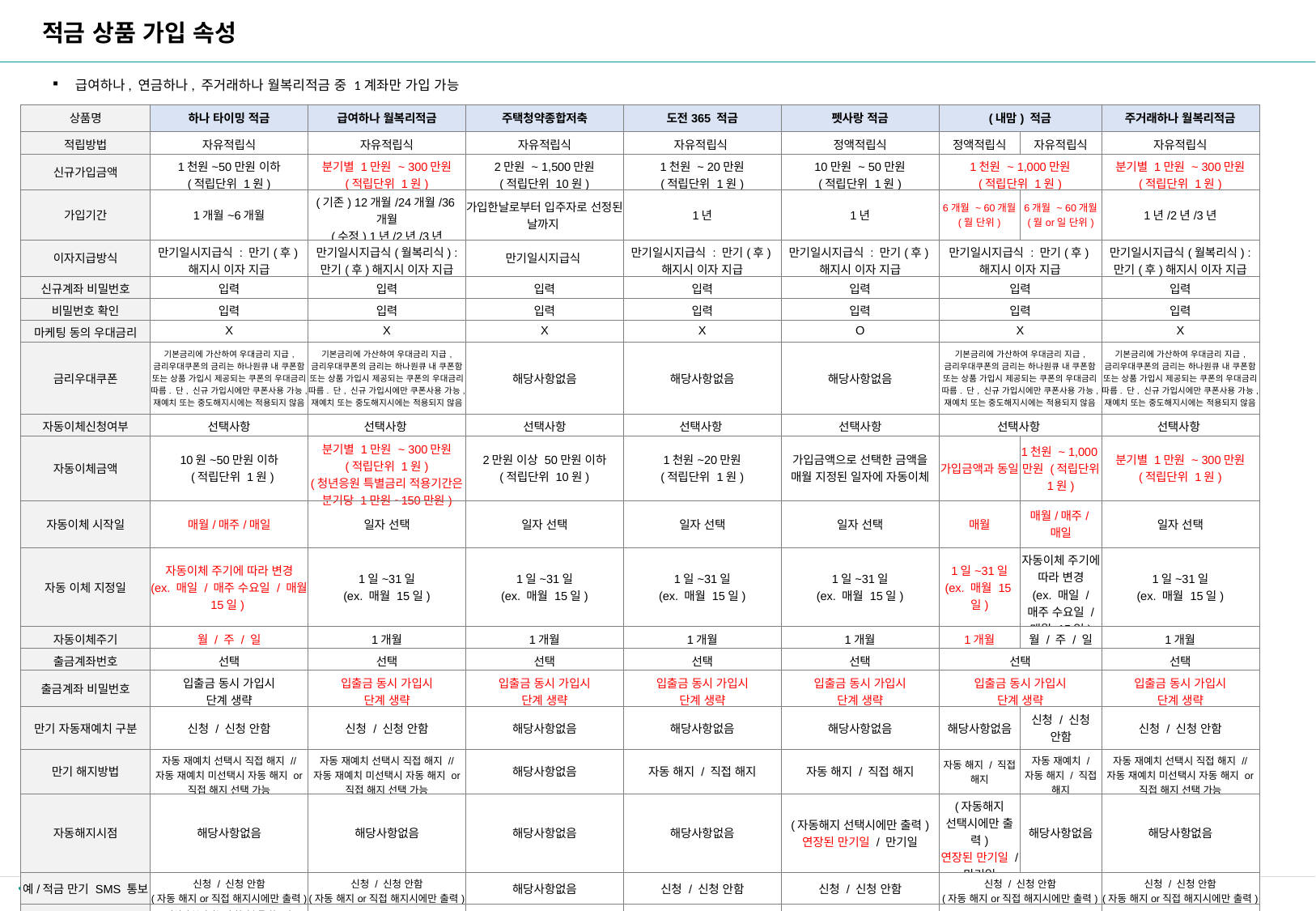

적금 상품 가입 속성
[수정요약] 2023.07.07
[신규가입금액][자동이체금액][자동이체 지정일]
[자동이체주기][출금계좌 비밀번호] 수정한 부분 빨간색으로 표시
[이자지급방식]
- 전체 상품 내용 업데이트
급여하나, 연금하나, 주거래하나 월복리적금 중 1계좌만 가입 가능
| 상품명 | 하나 타이밍 적금 | 급여하나 월복리적금 | 주택청약종합저축 | 도전365 적금 | 펫사랑 적금 | (내맘) 적금 |  | 주거래하나 월복리적금 |
| --- | --- | --- | --- | --- | --- | --- | --- | --- |
| 적립방법 | 자유적립식 | 자유적립식 | 자유적립식 | 자유적립식 | 정액적립식 | 정액적립식 | 자유적립식 | 자유적립식 |
| 신규가입금액 | 1천원~50만원 이하 (적립단위 1원) | 분기별 1만원 ~ 300만원 (적립단위 1원) | 2만원 ~ 1,500만원 (적립단위 10원) | 1천원 ~ 20만원 (적립단위 1원) | 10만원 ~ 50만원 (적립단위 1원) | 1천원 ~ 1,000만원 (적립단위 1원) |  | 분기별 1만원 ~ 300만원 (적립단위 1원) |
| 가입기간 | 1개월~6개월 | (기존) 12개월/24개월/36개월 (수정) 1년/2년/3년 | 가입한날로부터 입주자로 선정된 날까지 | 1년 | 1년 | 6개월 ~ 60개월 (월 단위) | 6개월 ~ 60개월 (월or일 단위) | 1년/2년/3년 |
| 이자지급방식 | 만기일시지급식 : 만기(후)해지시 이자 지급 | 만기일시지급식(월복리식) : 만기(후)해지시 이자 지급 | 만기일시지급식 | 만기일시지급식 : 만기(후)해지시 이자 지급 | 만기일시지급식 : 만기(후)해지시 이자 지급 | 만기일시지급식 : 만기(후)해지시 이자 지급 |  | 만기일시지급식(월복리식) : 만기(후)해지시 이자 지급 |
| 신규계좌 비밀번호 | 입력 | 입력 | 입력 | 입력 | 입력 | 입력 |  | 입력 |
| 비밀번호 확인 | 입력 | 입력 | 입력 | 입력 | 입력 | 입력 |  | 입력 |
| 마케팅 동의 우대금리 | X | X | X | X | O | X |  | X |
| 금리우대쿠폰 | 기본금리에 가산하여 우대금리 지급, 금리우대쿠폰의 금리는 하나원큐 내 쿠폰함 또는 상품 가입시 제공되는 쿠폰의 우대금리 따름. 단, 신규 가입시에만 쿠폰사용 가능, 재예치 또는 중도해지시에는 적용되지 않음 | 기본금리에 가산하여 우대금리 지급, 금리우대쿠폰의 금리는 하나원큐 내 쿠폰함 또는 상품 가입시 제공되는 쿠폰의 우대금리 따름. 단, 신규 가입시에만 쿠폰사용 가능, 재예치 또는 중도해지시에는 적용되지 않음 | 해당사항없음 | 해당사항없음 | 해당사항없음 | 기본금리에 가산하여 우대금리 지급, 금리우대쿠폰의 금리는 하나원큐 내 쿠폰함 또는 상품 가입시 제공되는 쿠폰의 우대금리 따름. 단, 신규 가입시에만 쿠폰사용 가능, 재예치 또는 중도해지시에는 적용되지 않음 |  | 기본금리에 가산하여 우대금리 지급, 금리우대쿠폰의 금리는 하나원큐 내 쿠폰함 또는 상품 가입시 제공되는 쿠폰의 우대금리 따름. 단, 신규 가입시에만 쿠폰사용 가능, 재예치 또는 중도해지시에는 적용되지 않음 |
| 자동이체신청여부 | 선택사항 | 선택사항 | 선택사항 | 선택사항 | 선택사항 | 선택사항 |  | 선택사항 |
| 자동이체금액 | 10원~50만원 이하 (적립단위 1원) | 분기별 1만원 ~ 300만원 (적립단위 1원) (청년응원 특별금리 적용기간은 분기당 1만원~150만원) | 2만원 이상 50만원 이하 (적립단위 10원) | 1천원~20만원 (적립단위 1원) | 가입금액으로 선택한 금액을 매월 지정된 일자에 자동이체 | 가입금액과 동일 | 1천원 ~ 1,000만원 (적립단위 1원) | 분기별 1만원 ~ 300만원 (적립단위 1원) |
| 자동이체 시작일 | 매월/매주/매일 | 일자 선택 | 일자 선택 | 일자 선택 | 일자 선택 | 매월 | 매월/매주/매일 | 일자 선택 |
| 자동 이체 지정일 | 자동이체 주기에 따라 변경 (ex. 매일 / 매주 수요일 / 매월 15일) | 1일~31일 (ex. 매월 15일) | 1일~31일 (ex. 매월 15일) | 1일~31일 (ex. 매월 15일) | 1일~31일 (ex. 매월 15일) | 1일~31일 (ex. 매월 15일) | 자동이체 주기에 따라 변경 (ex. 매일 / 매주 수요일 / 매월 15일) | 1일~31일 (ex. 매월 15일) |
| 자동이체주기 | 월 / 주 / 일 | 1개월 | 1개월 | 1개월 | 1개월 | 1개월 | 월 / 주 / 일 | 1개월 |
| 출금계좌번호 | 선택 | 선택 | 선택 | 선택 | 선택 | 선택 |  | 선택 |
| 출금계좌 비밀번호 | 입출금 동시 가입시 단계 생략 | 입출금 동시 가입시 단계 생략 | 입출금 동시 가입시 단계 생략 | 입출금 동시 가입시 단계 생략 | 입출금 동시 가입시 단계 생략 | 입출금 동시 가입시 단계 생략 |  | 입출금 동시 가입시 단계 생략 |
| 만기 자동재예치 구분 | 신청 / 신청 안함 | 신청 / 신청 안함 | 해당사항없음 | 해당사항없음 | 해당사항없음 | 해당사항없음 | 신청 / 신청 안함 | 신청 / 신청 안함 |
| 만기 해지방법 | 자동 재예치 선택시 직접 해지 // 자동 재예치 미선택시 자동 해지 or 직접 해지 선택 가능 | 자동 재예치 선택시 직접 해지 // 자동 재예치 미선택시 자동 해지 or 직접 해지 선택 가능 | 해당사항없음 | 자동 해지 / 직접 해지 | 자동 해지 / 직접 해지 | 자동 해지 / 직접 해지 | 자동 재예치 / 자동 해지 / 직접 해지 | 자동 재예치 선택시 직접 해지 // 자동 재예치 미선택시 자동 해지 or 직접 해지 선택 가능 |
| 자동해지시점 | 해당사항없음 | 해당사항없음 | 해당사항없음 | 해당사항없음 | (자동해지 선택시에만 출력) 연장된 만기일 / 만기일 | (자동해지 선택시에만 출력) 연장된 만기일 / 만기일 | 해당사항없음 | 해당사항없음 |
| 예/적금 만기 SMS 통보 | 신청 / 신청 안함 (자동 해지or직접 해지시에만 출력) | 신청 / 신청 안함 (자동 해지or직접 해지시에만 출력) | 해당사항없음 | 신청 / 신청 안함 | 신청 / 신청 안함 | 신청 / 신청 안함 (자동 해지or직접 해지시에만 출력) |  | 신청 / 신청 안함 (자동 해지or직접 해지시에만 출력) |
| 추천인 우대번호 | 가입시 부여되는 추천번호를 친구가 등록하면 본인/가입한 친구의 예금에 각각 제공 (최초 가입 기간에만, 재예치 제외) | 해당사항없음 | 해당사항없음 | 해당사항없음 | 해당사항없음 | 해당사항없음 |  | 해당사항없음 |
[수정요약] 2023.07.12
[마케팅 동의우대금리] 항목 추가
[자동해지 시점] 펫사랑, 내맘 적금 내용 수정
[수정요약] 2023.07.19
[(내맘) 적금]
정액/자유적립식 세부 항목 구분
[급여하나/주거래하나]
신규가입금액, 자동이체금액에 분기 한도 내용 추가